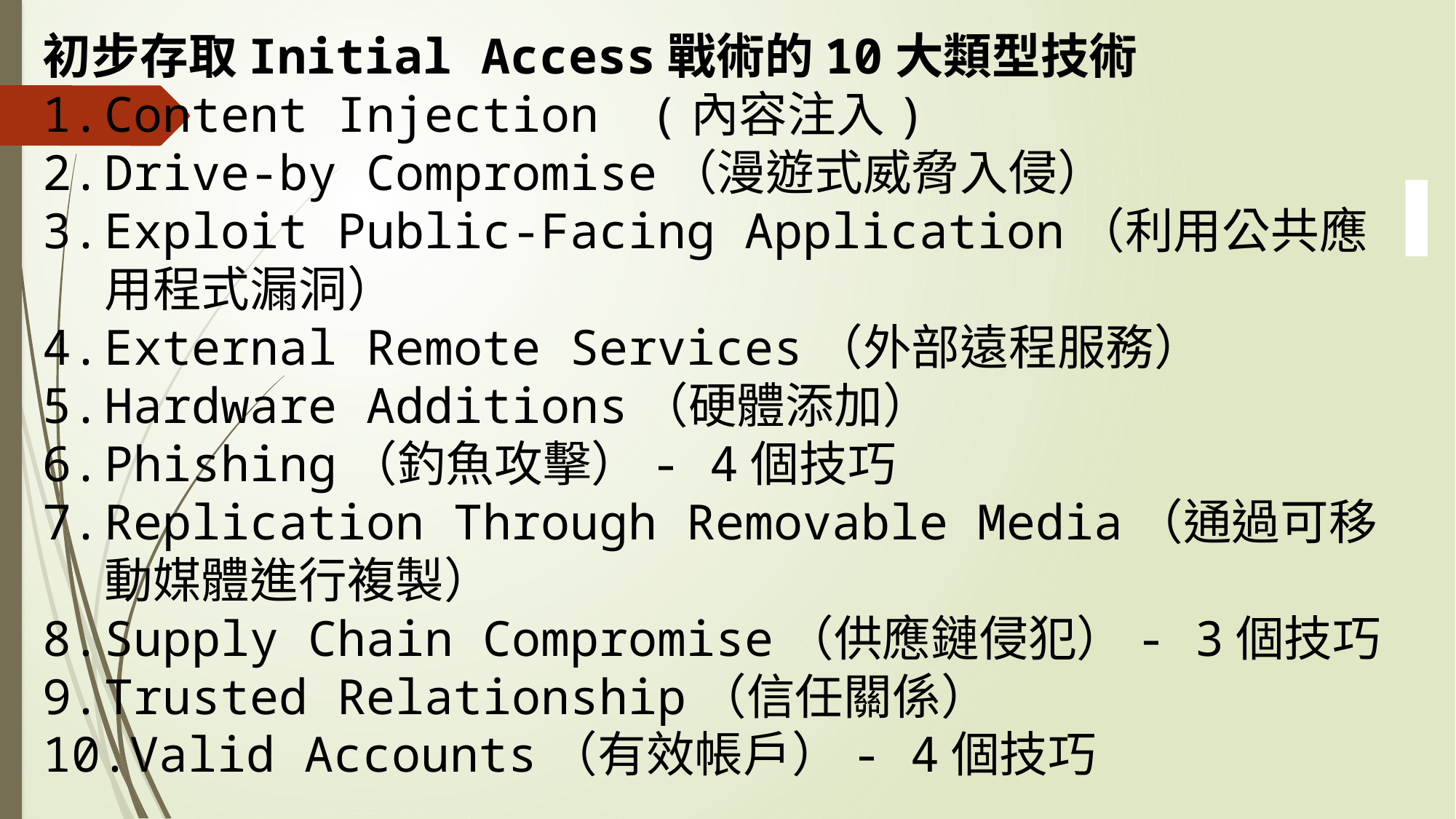

初步存取Initial Access戰術的10大類型技術
Content Injection	(內容注入)
Drive-by Compromise（漫遊式威脅入侵）
Exploit Public-Facing Application（利用公共應用程式漏洞）
External Remote Services（外部遠程服務）
Hardware Additions（硬體添加）
Phishing（釣魚攻擊）- 4個技巧
Replication Through Removable Media（通過可移動媒體進行複製）
Supply Chain Compromise（供應鏈侵犯）- 3個技巧
Trusted Relationship（信任關係）
Valid Accounts（有效帳戶）- 4個技巧